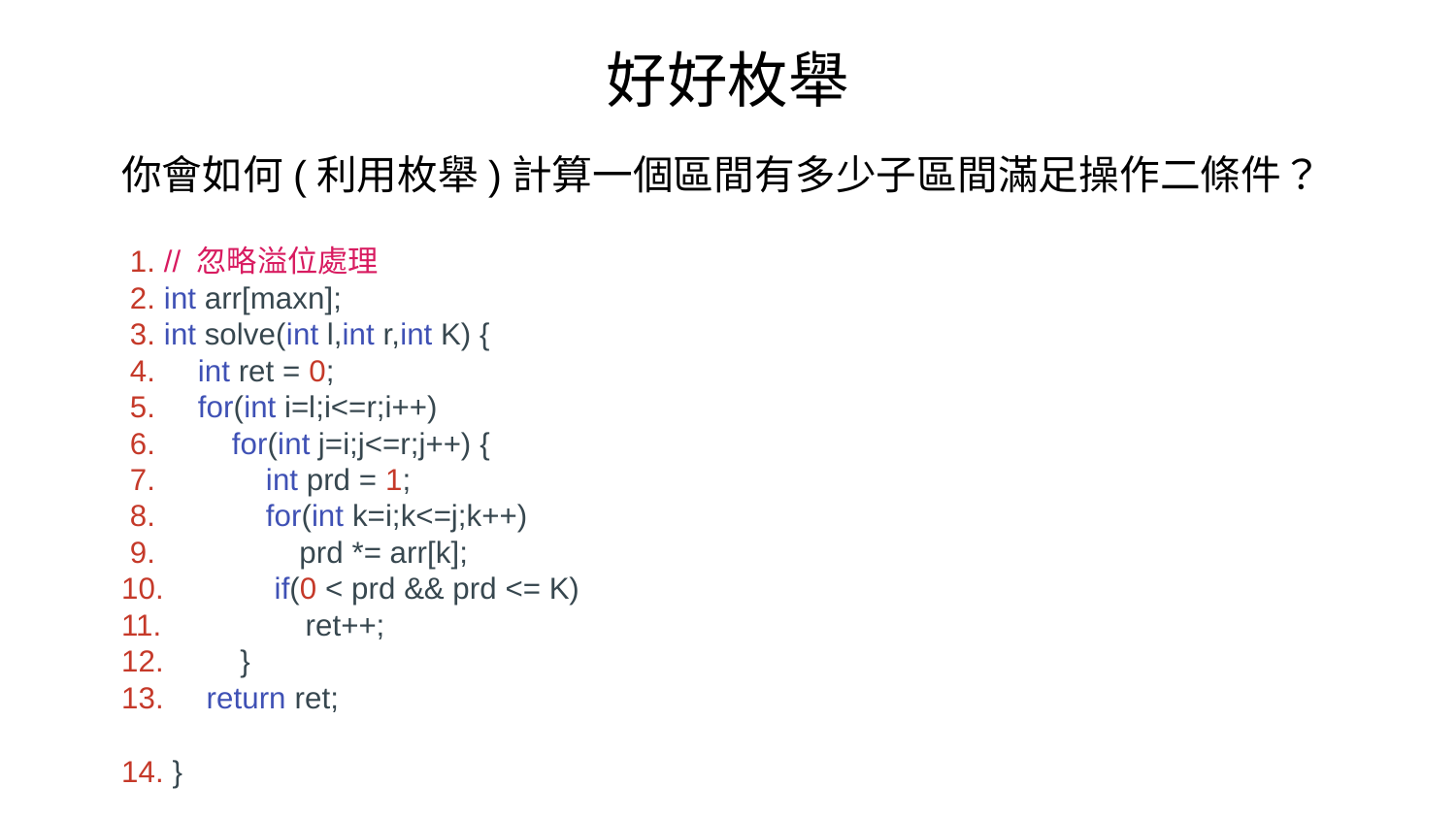

好好枚舉
你會如何(利用枚舉)計算一個區間有多少子區間滿足操作二條件？

 1. // 忽略溢位處理
 2. int arr[maxn];
 3. int solve(int l,int r,int K) {
 4.     int ret = 0;
 5.     for(int i=l;i<=r;i++)
 6.         for(int j=i;j<=r;j++) {
 7.             int prd = 1;
 8.             for(int k=i;k<=j;k++)
 9.                 prd *= arr[k];
10.             if(0 < prd && prd <= K)
11.                 ret++;
12.         }
13.     return ret;
14. }